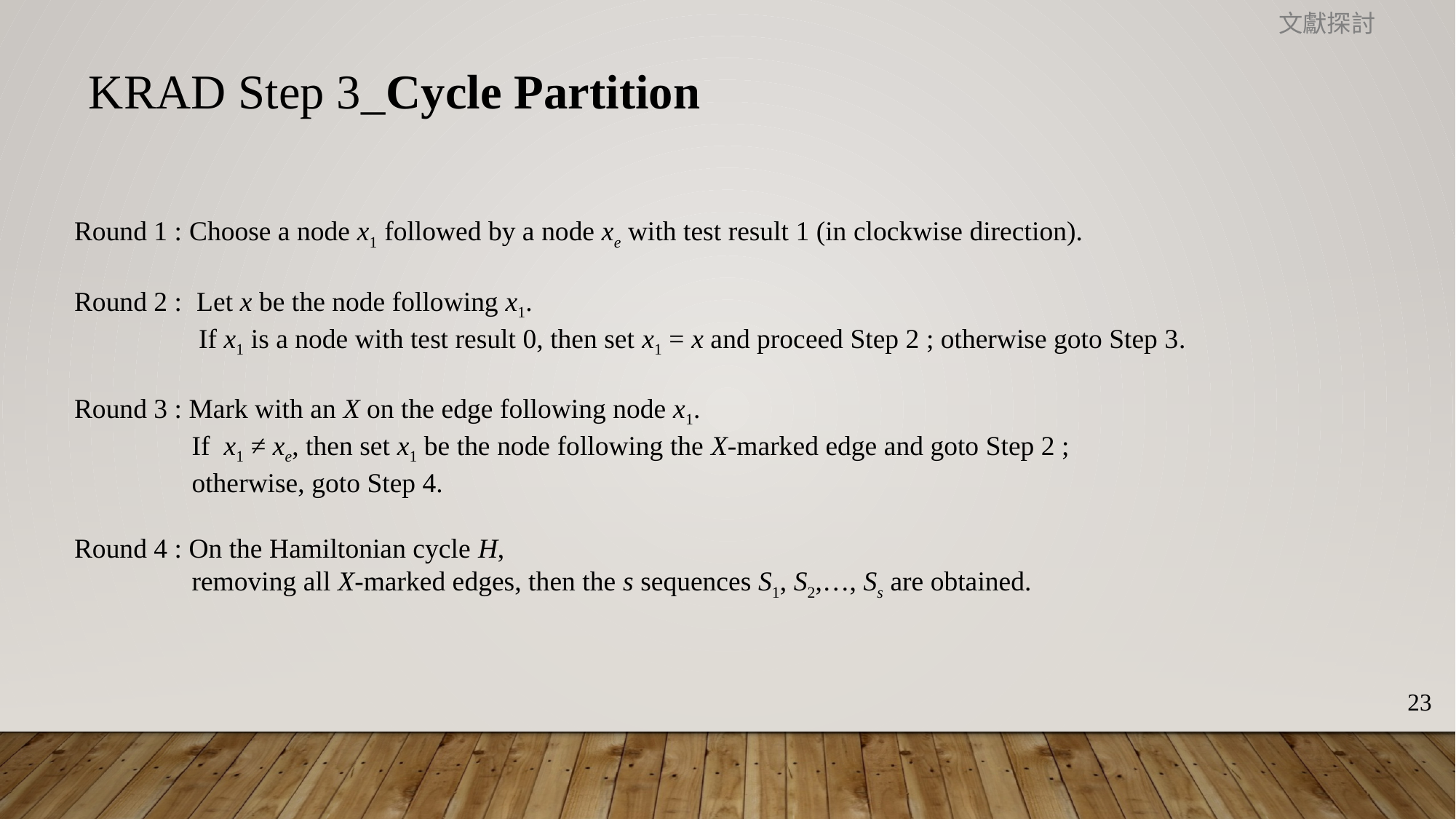

文獻探討
KRAD Step 3_Cycle Partition
Round 1 : Choose a node x1 followed by a node xe with test result 1 (in clockwise direction).

Round 2 :  Let x be the node following x1.
                  If x1 is a node with test result 0, then set x1 = x and proceed Step 2 ; otherwise goto Step 3.

Round 3 : Mark with an X on the edge following node x1.
                 If  x1 ≠ xe, then set x1 be the node following the X-marked edge and goto Step 2 ;
                 otherwise, goto Step 4.

Round 4 : On the Hamiltonian cycle H,
                 removing all X-marked edges, then the s sequences S1, S2,…, Ss are obtained.
23